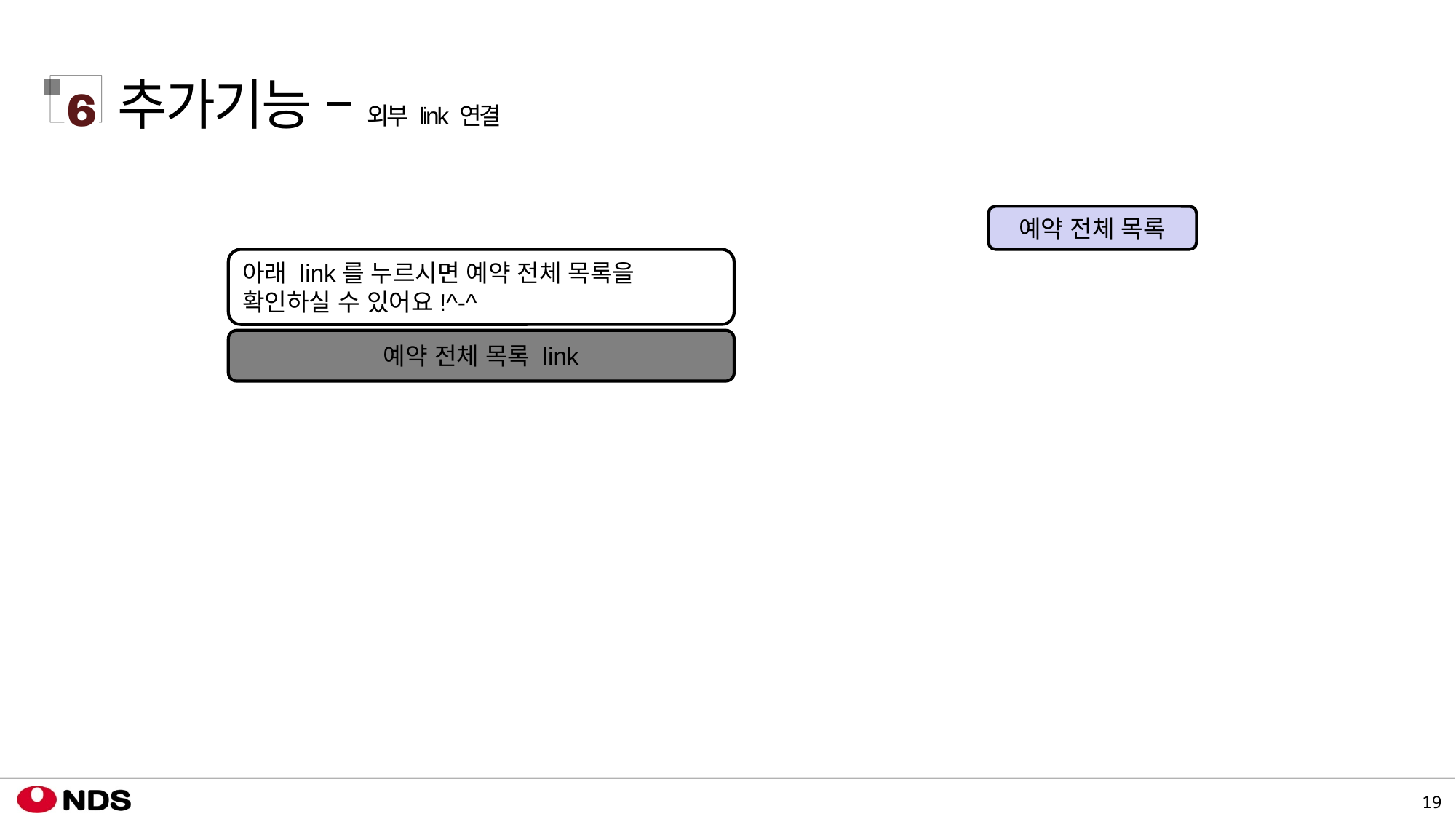

추가기능 – 외부 link 연결

6
예약 전체 목록
아래 link를 누르시면 예약 전체 목록을 확인하실 수 있어요!^-^
예약 전체 목록 link